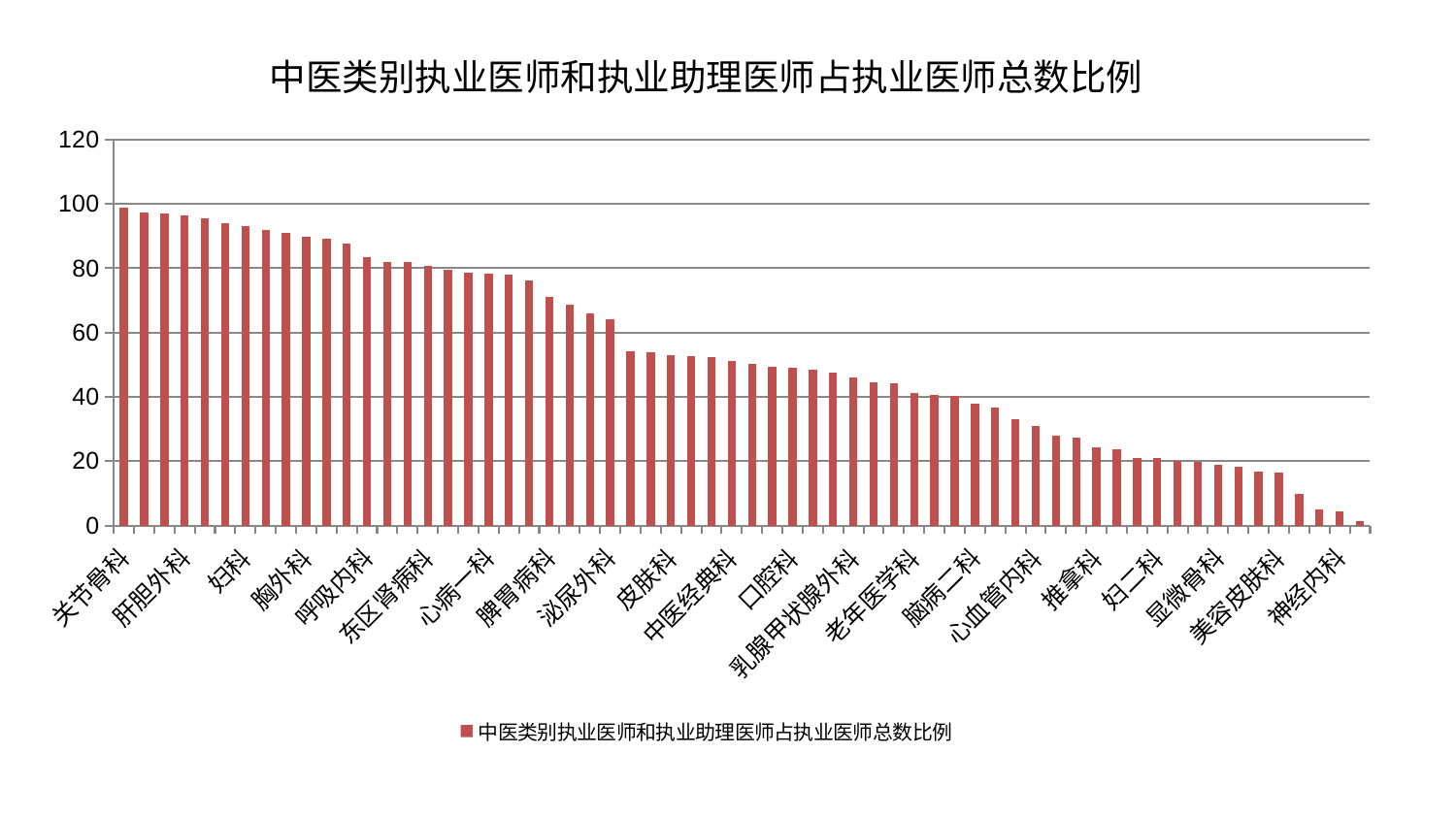

### Chart: 中医类别执业医师和执业助理医师占执业医师总数比例

| Category | 中医类别执业医师和执业助理医师占执业医师总数比例 |
|---|---|
| 关节骨科 | 98.83710197056435 |
| 肾病科 | 97.3252728003938 |
| 治未病中心 | 97.07370772471316 |
| 肝胆外科 | 96.36477842205504 |
| 风湿病科 | 95.66137814776963 |
| 脾胃科消化科合并 | 93.93893119033694 |
| 妇科 | 93.15810854362341 |
| 妇科妇二科合并 | 92.03993529286532 |
| 肿瘤内科 | 91.02515281727264 |
| 胸外科 | 89.78814548469526 |
| 产科 | 89.28666980817637 |
| 微创骨科 | 87.7078902689671 |
| 呼吸内科 | 83.39274657971632 |
| 脑病一科 | 82.07791793981664 |
| 心病二科 | 81.85990990980979 |
| 东区肾病科 | 80.72904941145865 |
| 儿科 | 79.60145084194392 |
| 创伤骨科 | 78.53561273235682 |
| 心病一科 | 78.21995909814916 |
| 身心医学科 | 78.02754029462949 |
| 康复科 | 76.12072005905372 |
| 脾胃病科 | 70.98375071632303 |
| 心病四科 | 68.65309668569837 |
| 东区重症医学科 | 66.0178725917928 |
| 泌尿外科 | 64.1658426857082 |
| 小儿推拿科 | 54.179365438043824 |
| 重症医学科 | 53.84829512781477 |
| 皮肤科 | 53.097933003405814 |
| 周围血管科 | 52.65968221304789 |
| 西区重症医学科 | 52.3754175334513 |
| 中医经典科 | 51.073140338597824 |
| 中医外治中心 | 50.18967971750907 |
| 肝病科 | 49.22726436538962 |
| 口腔科 | 48.965638229905075 |
| 运动损伤骨科 | 48.483945490218375 |
| 男科 | 47.42813410792799 |
| 乳腺甲状腺外科 | 46.07634915513259 |
| 综合内科 | 44.63601646545396 |
| 消化内科 | 44.11739912813897 |
| 老年医学科 | 41.274779808037735 |
| 小儿骨科 | 40.53708336548378 |
| 普通外科 | 40.24540969990389 |
| 脑病二科 | 37.85565689819881 |
| 肛肠科 | 36.62373780413777 |
| 肾脏内科 | 32.959831120300635 |
| 心血管内科 | 30.78373282565692 |
| 脑病三科 | 27.811389126104768 |
| 脊柱骨科 | 27.44233602922779 |
| 推拿科 | 24.294873816553284 |
| 血液科 | 23.82213457344364 |
| 心病三科 | 21.070318699277223 |
| 妇二科 | 20.972012287301965 |
| 耳鼻喉科 | 19.97358836130998 |
| 医院 | 19.662435053979934 |
| 显微骨科 | 18.730984883880943 |
| 骨科 | 18.224652647314876 |
| 针灸科 | 16.659613381052484 |
| 美容皮肤科 | 16.57647406909564 |
| 内分泌科 | 9.945388771375828 |
| 眼科 | 4.9711801584273685 |
| 神经内科 | 4.399010271826453 |
| 神经外科 | 1.3571340853707925 |
104